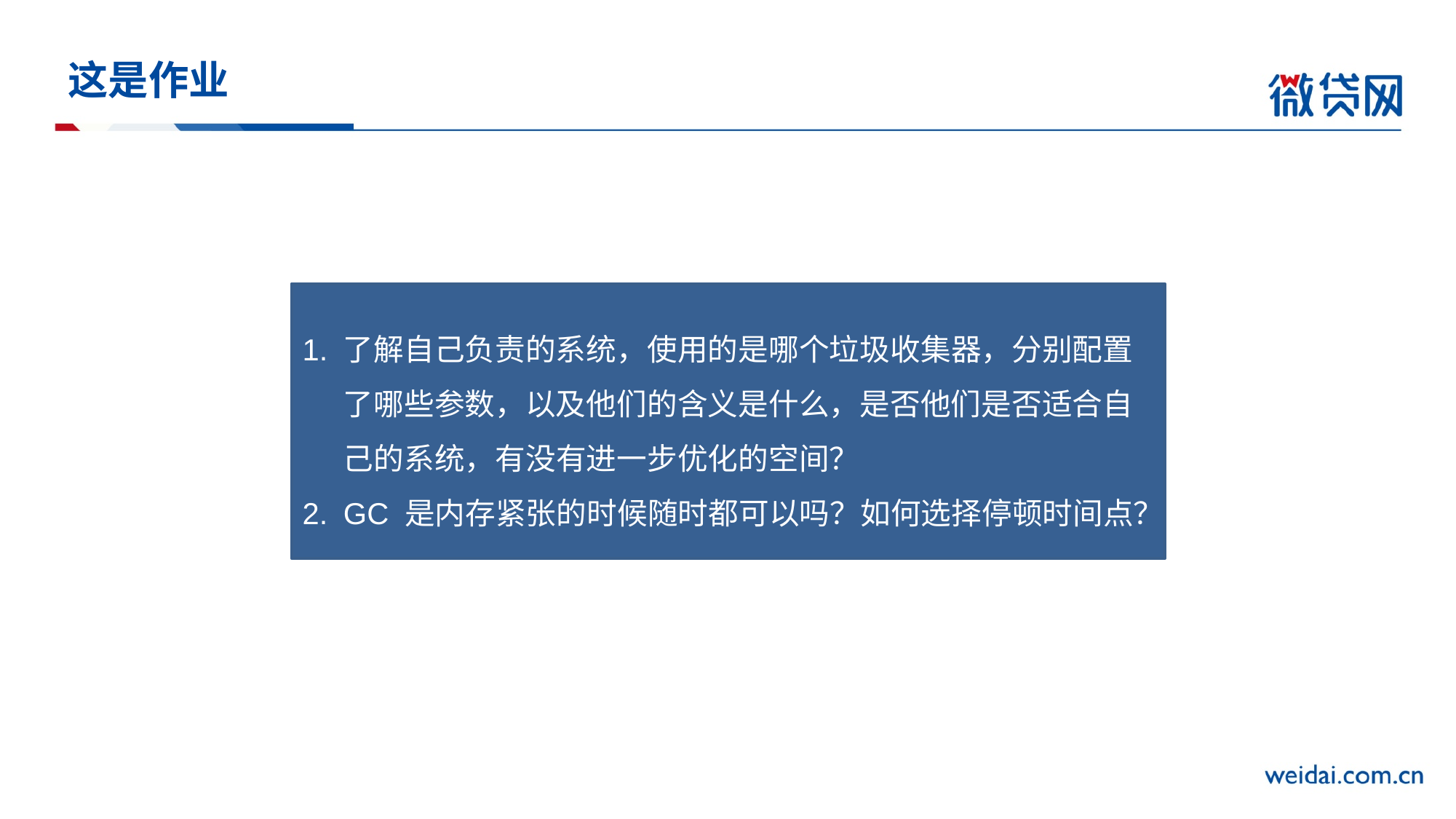

# 这是作业
了解自己负责的系统，使用的是哪个垃圾收集器，分别配置了哪些参数，以及他们的含义是什么，是否他们是否适合自己的系统，有没有进一步优化的空间？
GC 是内存紧张的时候随时都可以吗？如何选择停顿时间点？